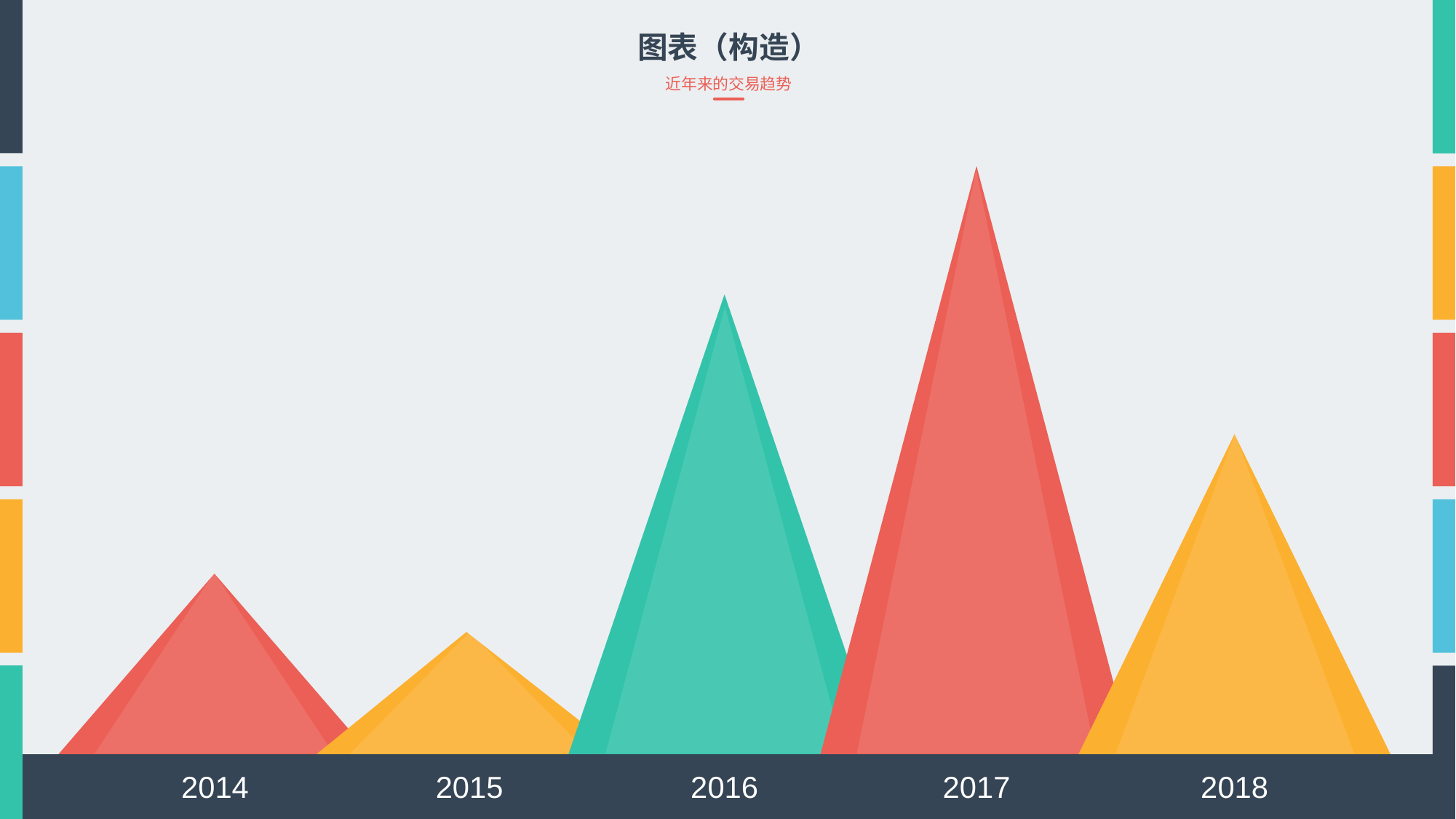

图表（构造）
近年来的交易趋势

2014
2015
2016
2017
2018